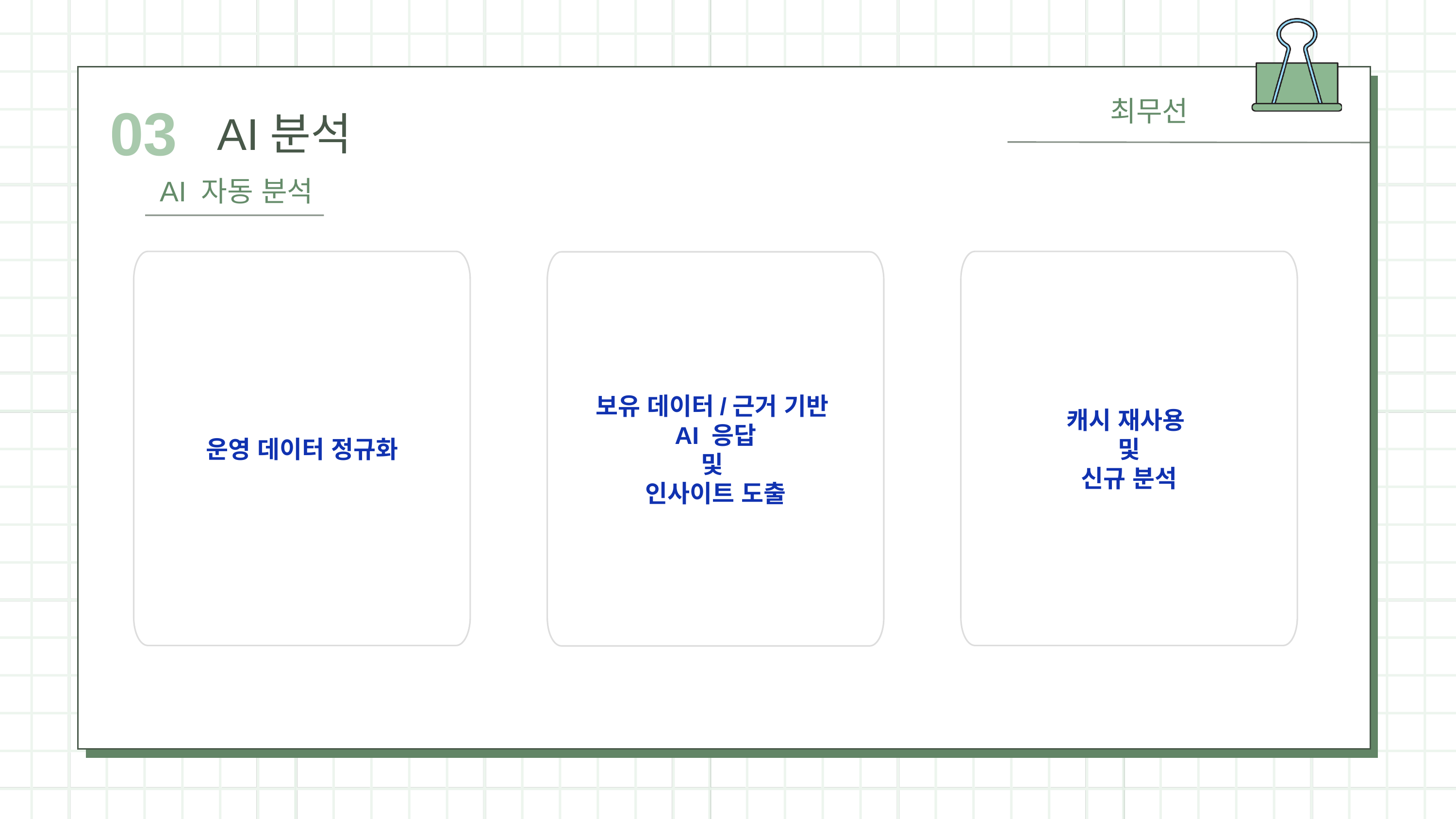

03
AI분석

최무선

AI 자동 분석

운영 데이터 정규화
캐시 재사용
및
신규 분석
보유 데이터/근거 기반
AI 응답
및
인사이트 도출